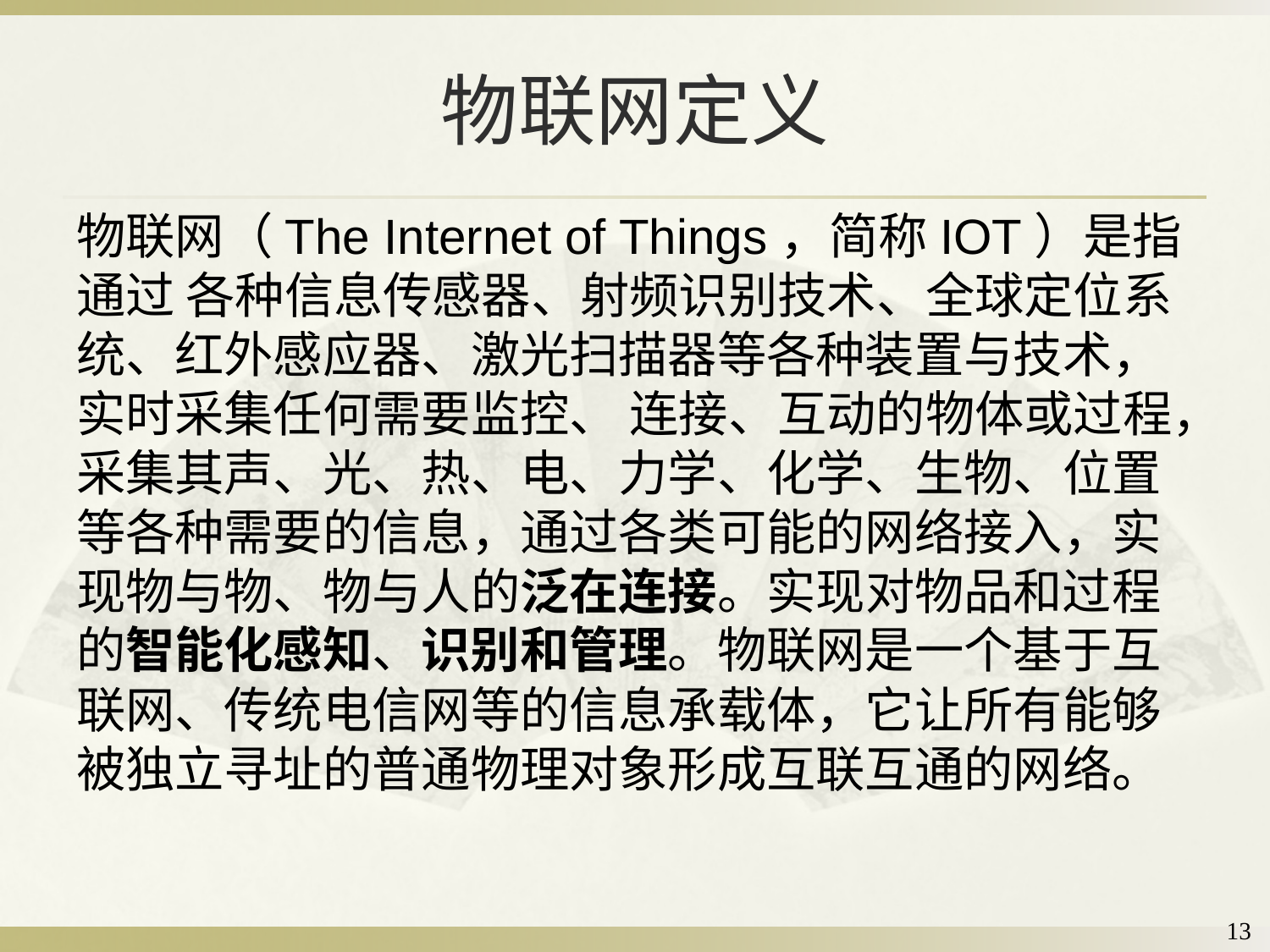

# 物联网定义
物联网（The Internet of Things，简称IOT）是指通过 各种信息传感器、射频识别技术、全球定位系统、红外感应器、激光扫描器等各种装置与技术，实时采集任何需要监控、 连接、互动的物体或过程，采集其声、光、热、电、力学、化学、生物、位置等各种需要的信息，通过各类可能的网络接入，实现物与物、物与人的泛在连接。实现对物品和过程的智能化感知、识别和管理。物联网是一个基于互联网、传统电信网等的信息承载体，它让所有能够被独立寻址的普通物理对象形成互联互通的网络。